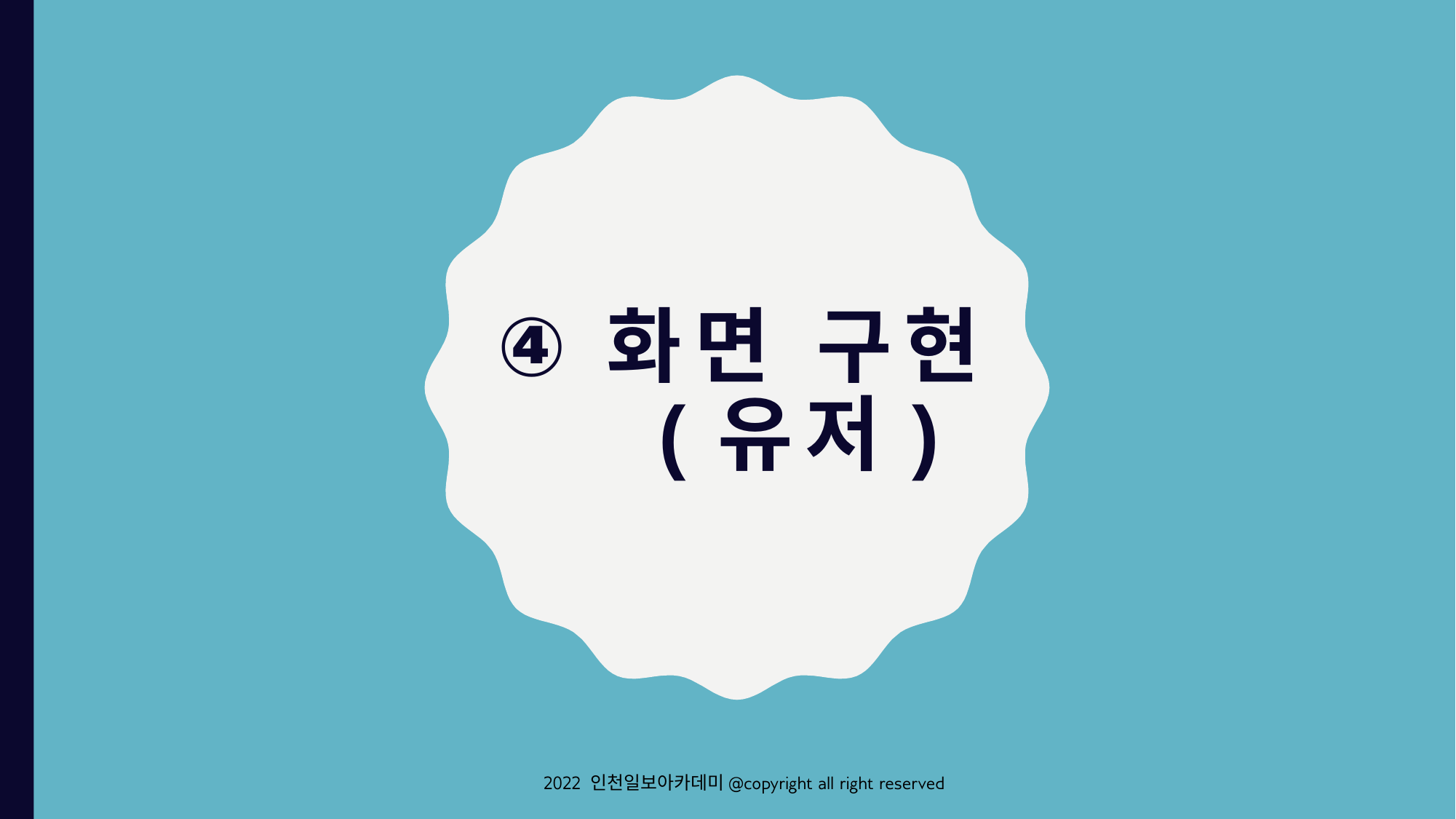

# 화면 구현 (유저)
2022 인천일보아카데미@copyright all right reserved